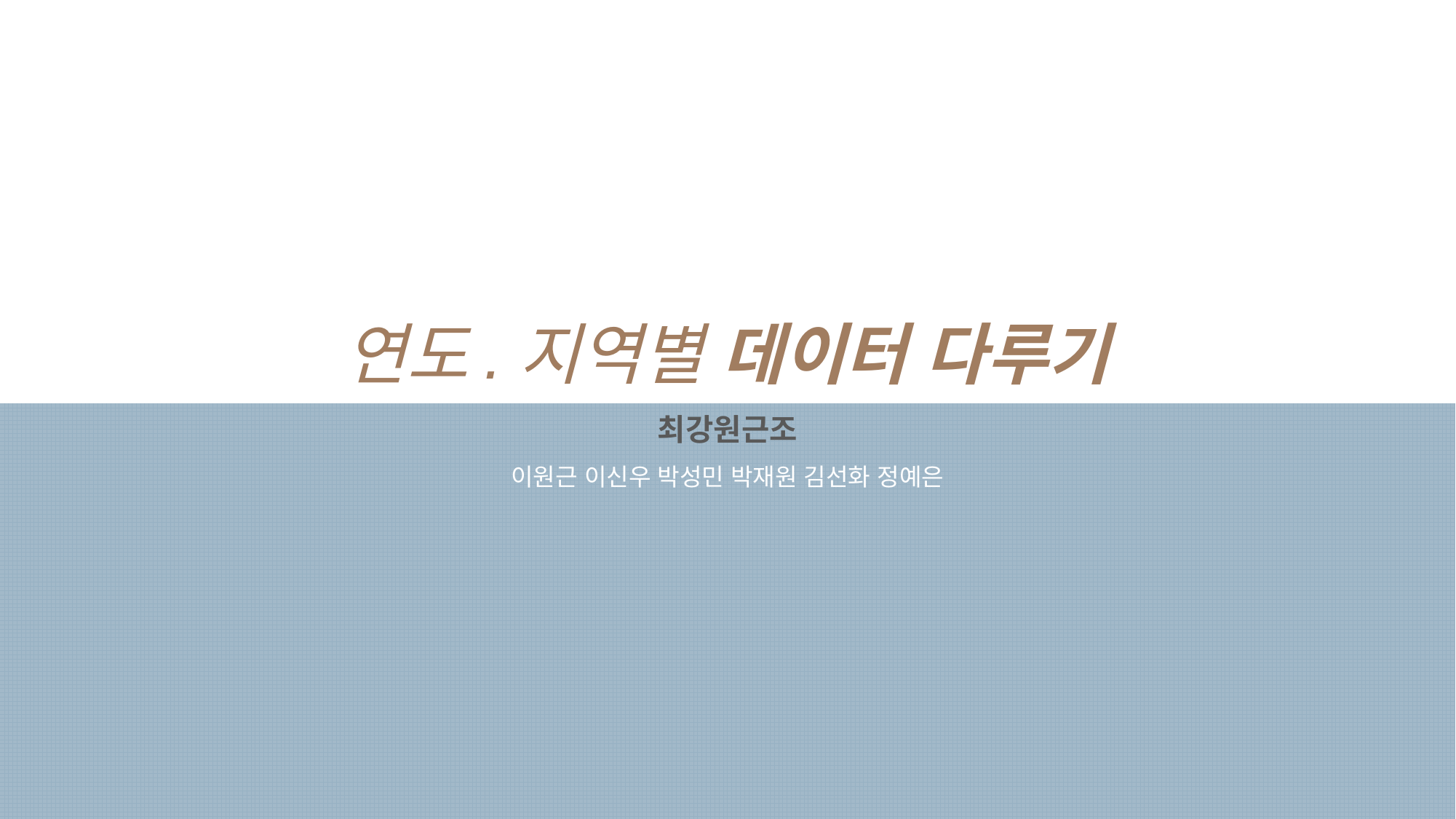

연도.지역별 데이터 다루기
최강원근조
이원근 이신우 박성민 박재원 김선화 정예은